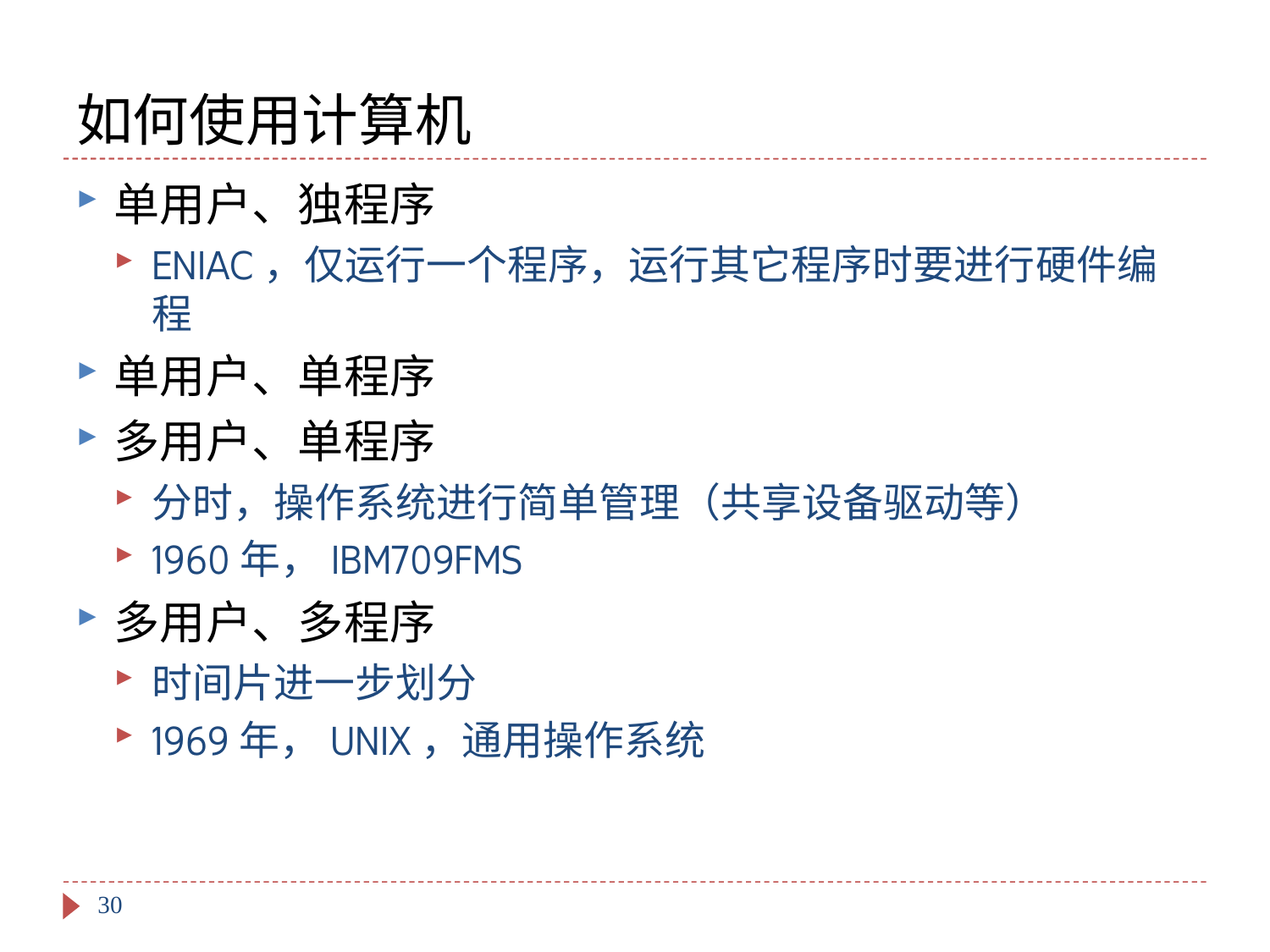

# 如何使用计算机
单用户、独程序
ENIAC，仅运行一个程序，运行其它程序时要进行硬件编程
单用户、单程序
多用户、单程序
分时，操作系统进行简单管理（共享设备驱动等）
1960年，IBM709FMS
多用户、多程序
时间片进一步划分
1969年，UNIX，通用操作系统

30